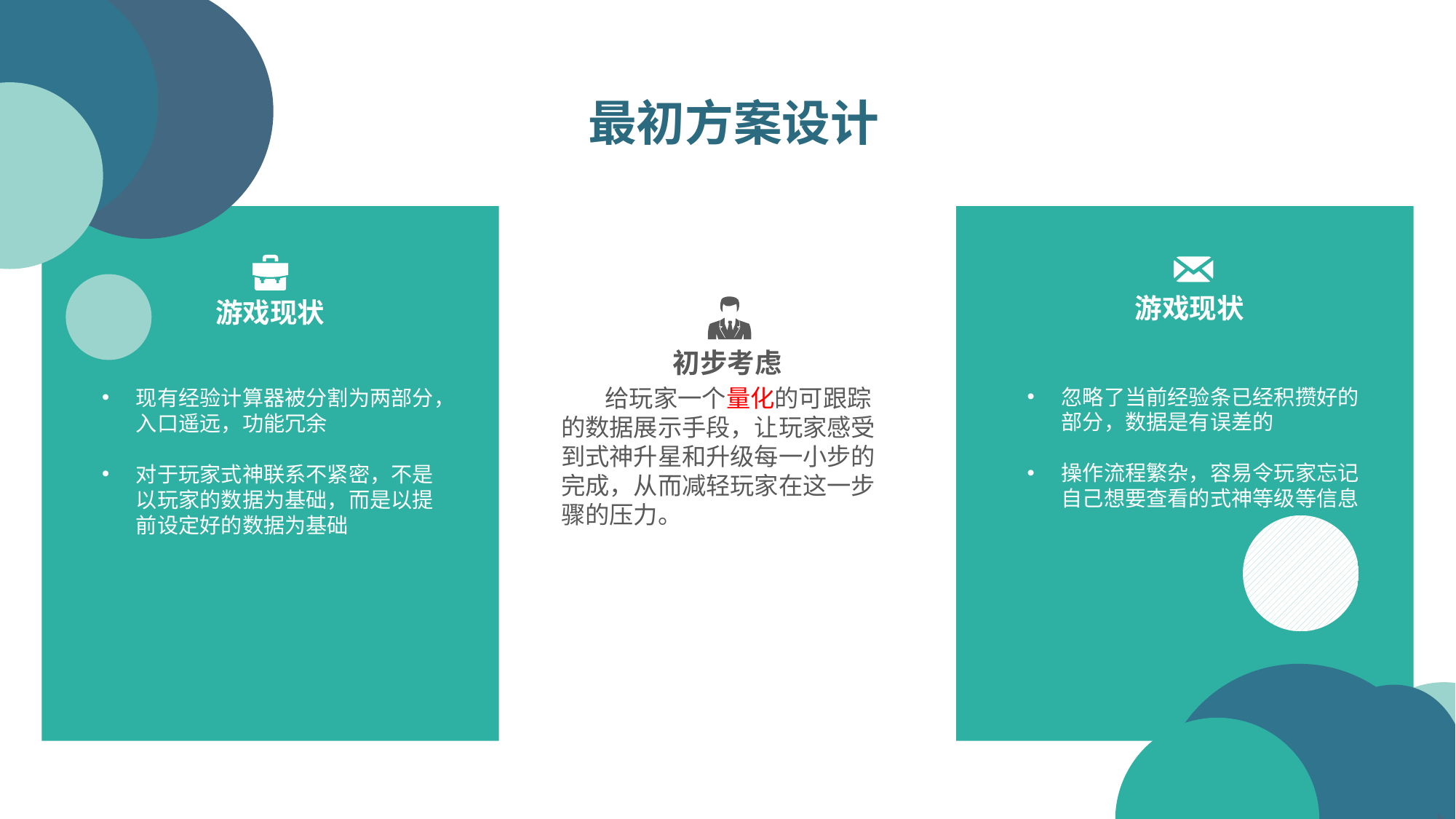

最初方案设计

游戏现状
现有经验计算器被分割为两部分，入口遥远，功能冗余

对于玩家式神联系不紧密，不是以玩家的数据为基础，而是以提前设定好的数据为基础

游戏现状

忽略了当前经验条已经积攒好的部分，数据是有误差的

操作流程繁杂，容易令玩家忘记自己想要查看的式神等级等信息

初步考虑
       给玩家一个量化的可跟踪的数据展示手段，让玩家感受到式神升星和升级每一小步的完成，从而减轻玩家在这一步骤的压力。